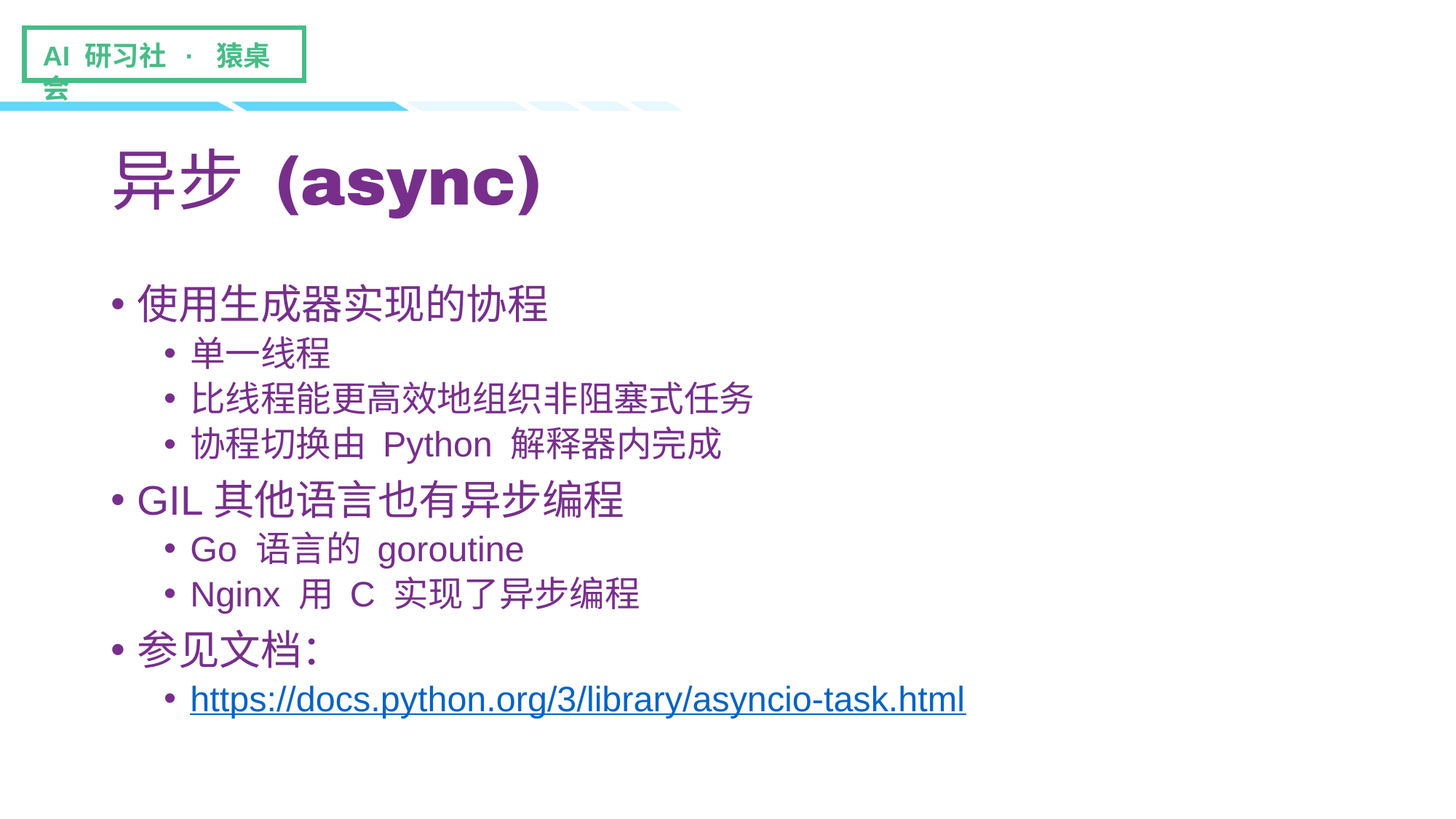

# 异步 (async)
使用生成器实现的协程
单一线程
比线程能更高效地组织非阻塞式任务
协程切换由 Python 解释器内完成
GIL其他语言也有异步编程
Go 语言的 goroutine
Nginx 用 C 实现了异步编程
参见文档：
https://docs.python.org/3/library/asyncio-task.html